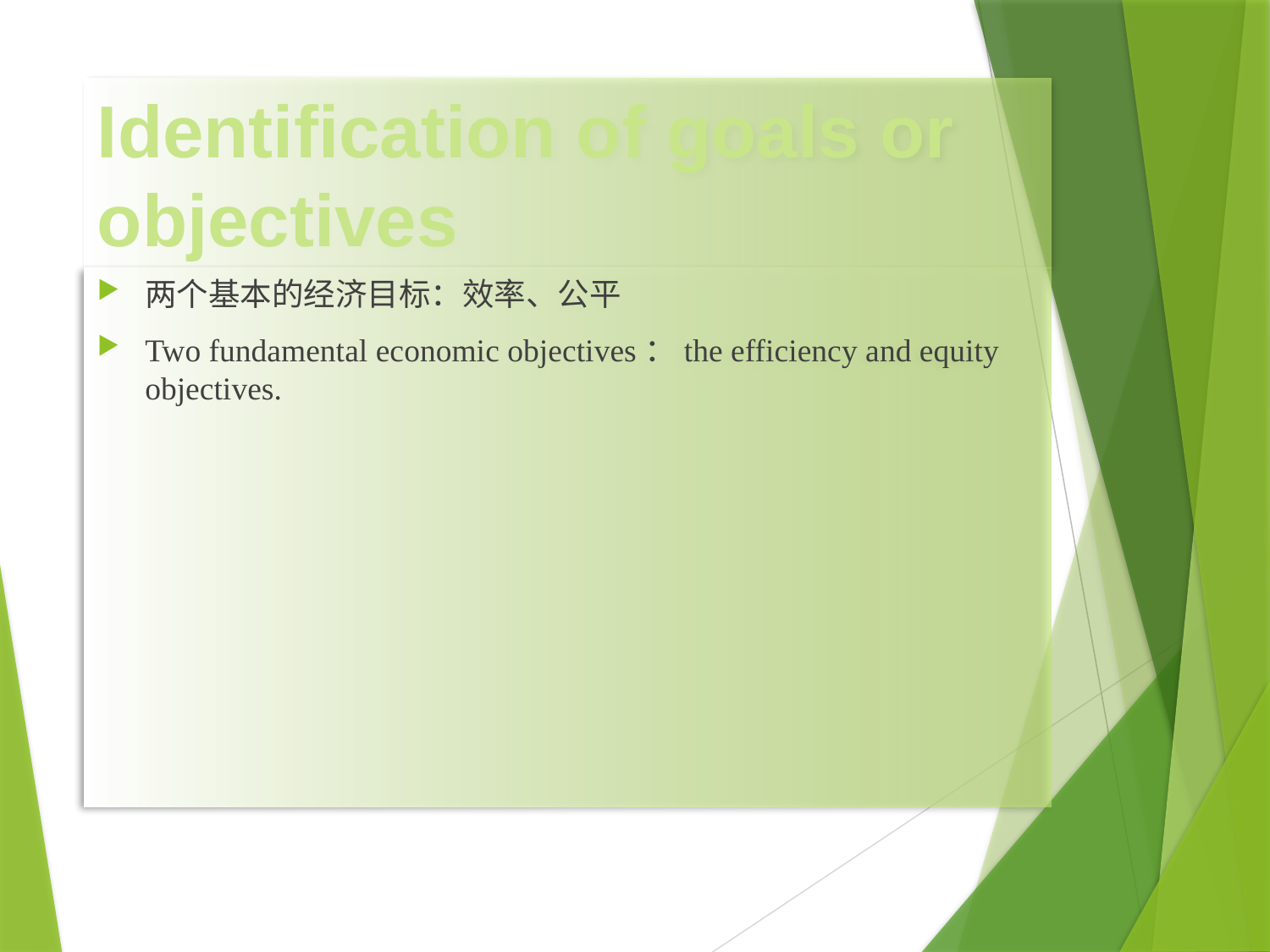

# Identification of goals or objectives
两个基本的经济目标：效率、公平
Two fundamental economic objectives：the efficiency and equity objectives.